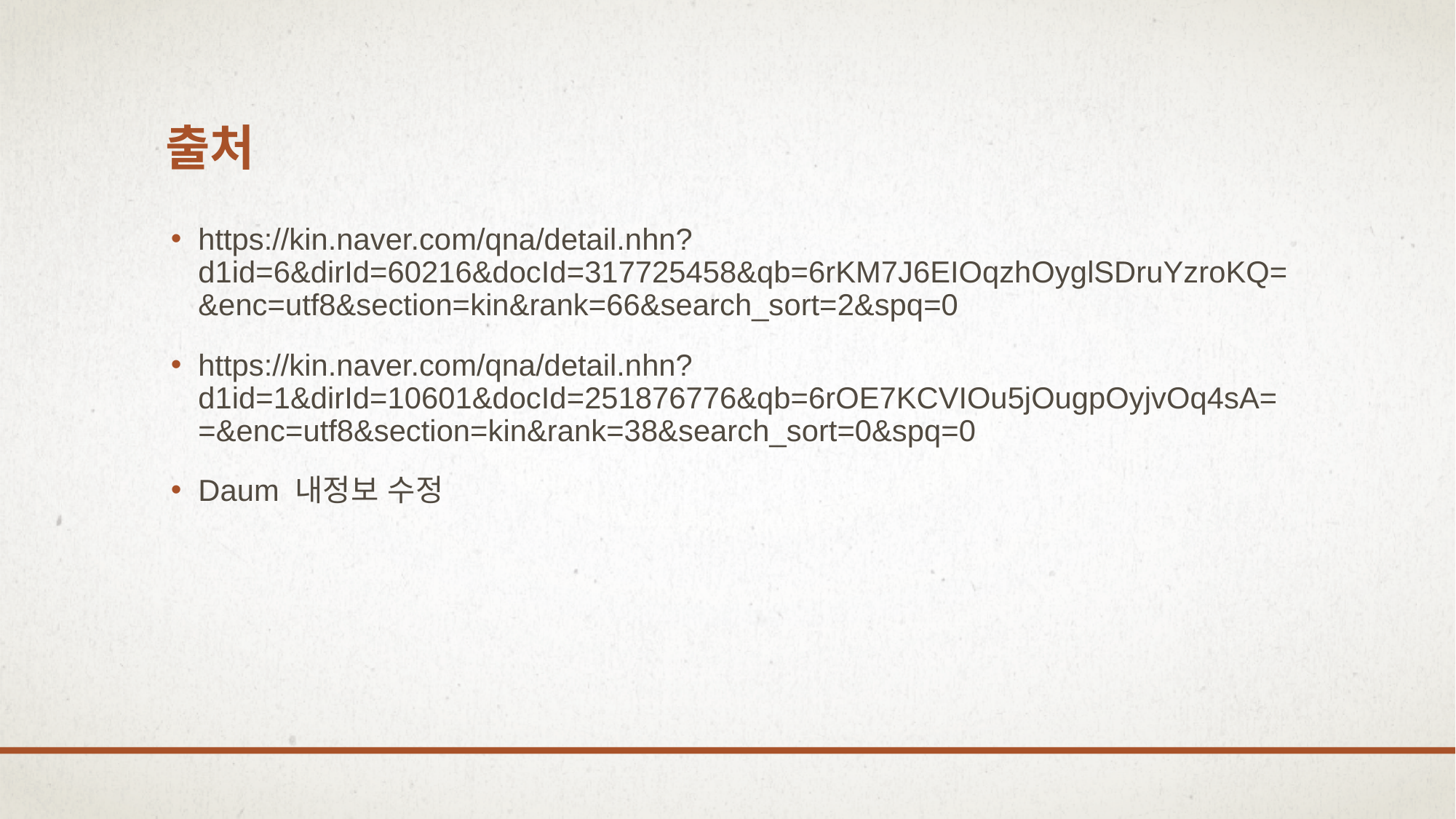

# 출처
https://kin.naver.com/qna/detail.nhn?d1id=6&dirId=60216&docId=317725458&qb=6rKM7J6EIOqzhOyglSDruYzroKQ=&enc=utf8&section=kin&rank=66&search_sort=2&spq=0
https://kin.naver.com/qna/detail.nhn?d1id=1&dirId=10601&docId=251876776&qb=6rOE7KCVIOu5jOugpOyjvOq4sA==&enc=utf8&section=kin&rank=38&search_sort=0&spq=0
Daum 내정보 수정